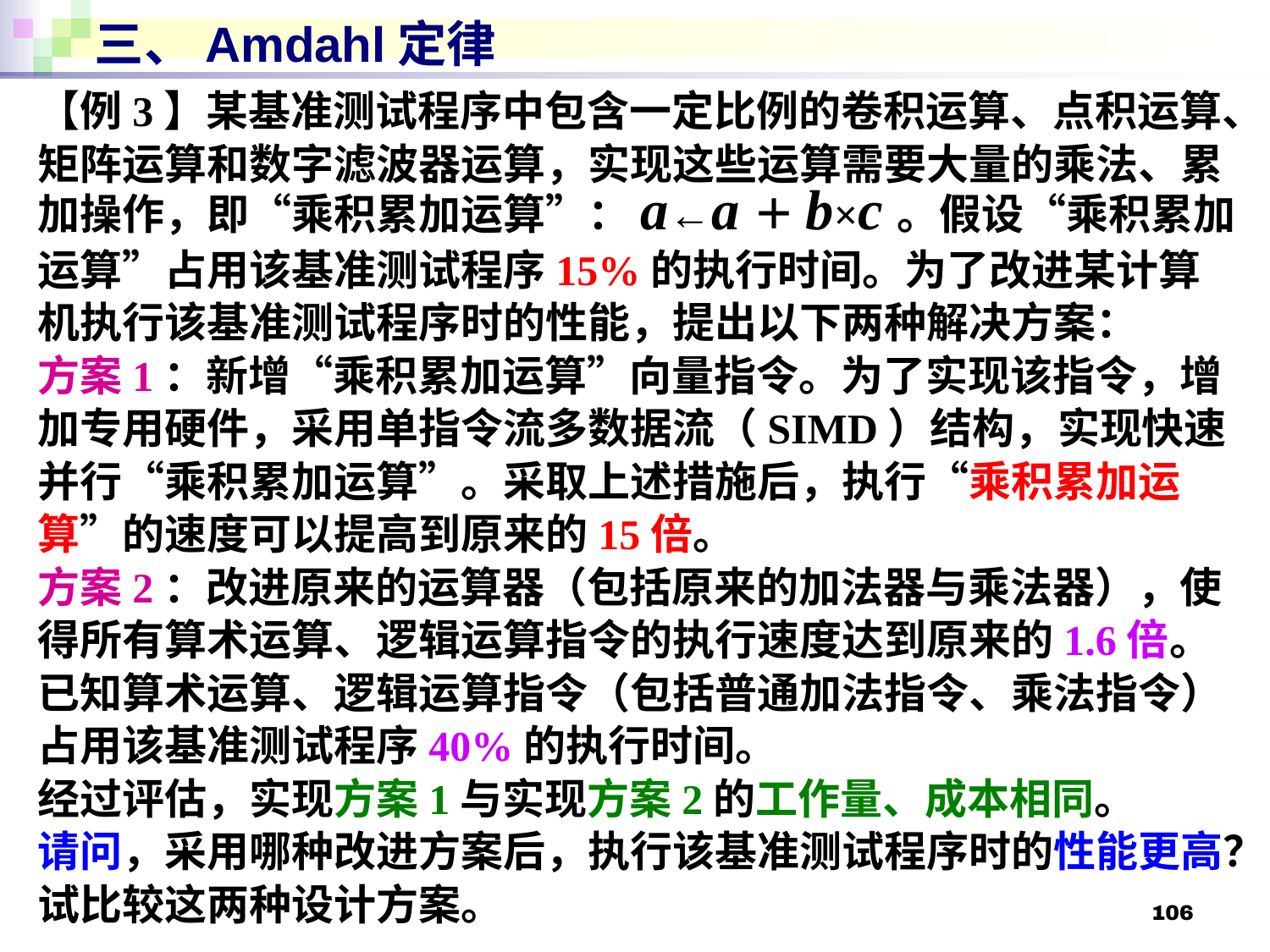

# 三、Amdahl定律
【例3】某基准测试程序中包含一定比例的卷积运算、点积运算、矩阵运算和数字滤波器运算，实现这些运算需要大量的乘法、累加操作，即“乘积累加运算”：a←a＋b×c。假设“乘积累加运算”占用该基准测试程序15%的执行时间。为了改进某计算机执行该基准测试程序时的性能，提出以下两种解决方案：
方案1：新增“乘积累加运算”向量指令。为了实现该指令，增加专用硬件，采用单指令流多数据流（SIMD）结构，实现快速并行“乘积累加运算”。采取上述措施后，执行“乘积累加运算”的速度可以提高到原来的15倍。
方案2：改进原来的运算器（包括原来的加法器与乘法器），使得所有算术运算、逻辑运算指令的执行速度达到原来的1.6倍。已知算术运算、逻辑运算指令（包括普通加法指令、乘法指令）占用该基准测试程序40%的执行时间。
经过评估，实现方案1与实现方案2的工作量、成本相同。
请问，采用哪种改进方案后，执行该基准测试程序时的性能更高？试比较这两种设计方案。
106